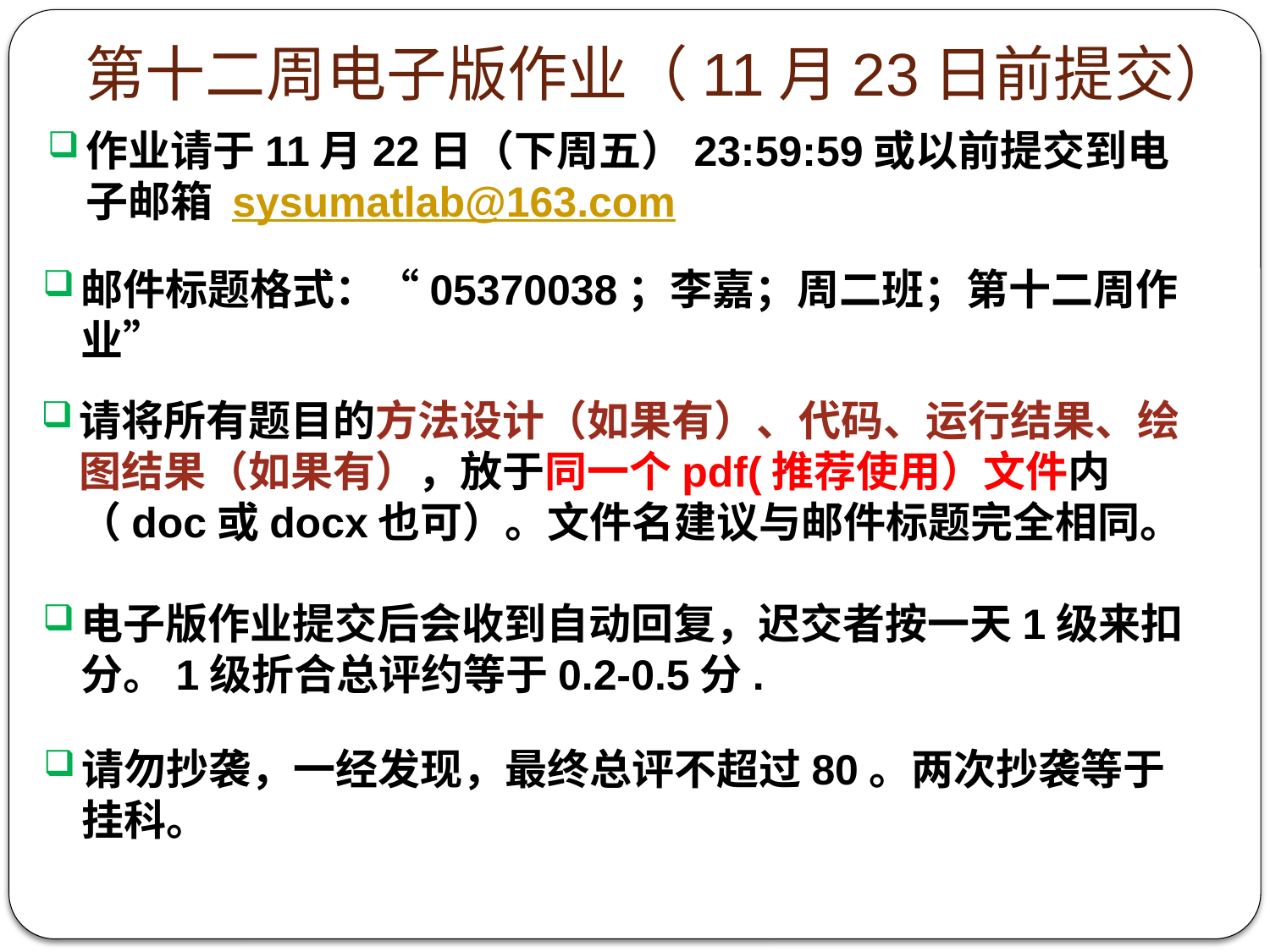

# 第十二周电子版作业（11月23日前提交）
作业请于11月22日（下周五）23:59:59或以前提交到电子邮箱 sysumatlab@163.com
邮件标题格式：“05370038；李嘉；周二班；第十二周作业”
请将所有题目的方法设计（如果有）、代码、运行结果、绘图结果（如果有），放于同一个pdf(推荐使用）文件内（doc或docx也可）。文件名建议与邮件标题完全相同。
电子版作业提交后会收到自动回复，迟交者按一天1级来扣分。1级折合总评约等于0.2-0.5分.
请勿抄袭，一经发现，最终总评不超过80。两次抄袭等于挂科。